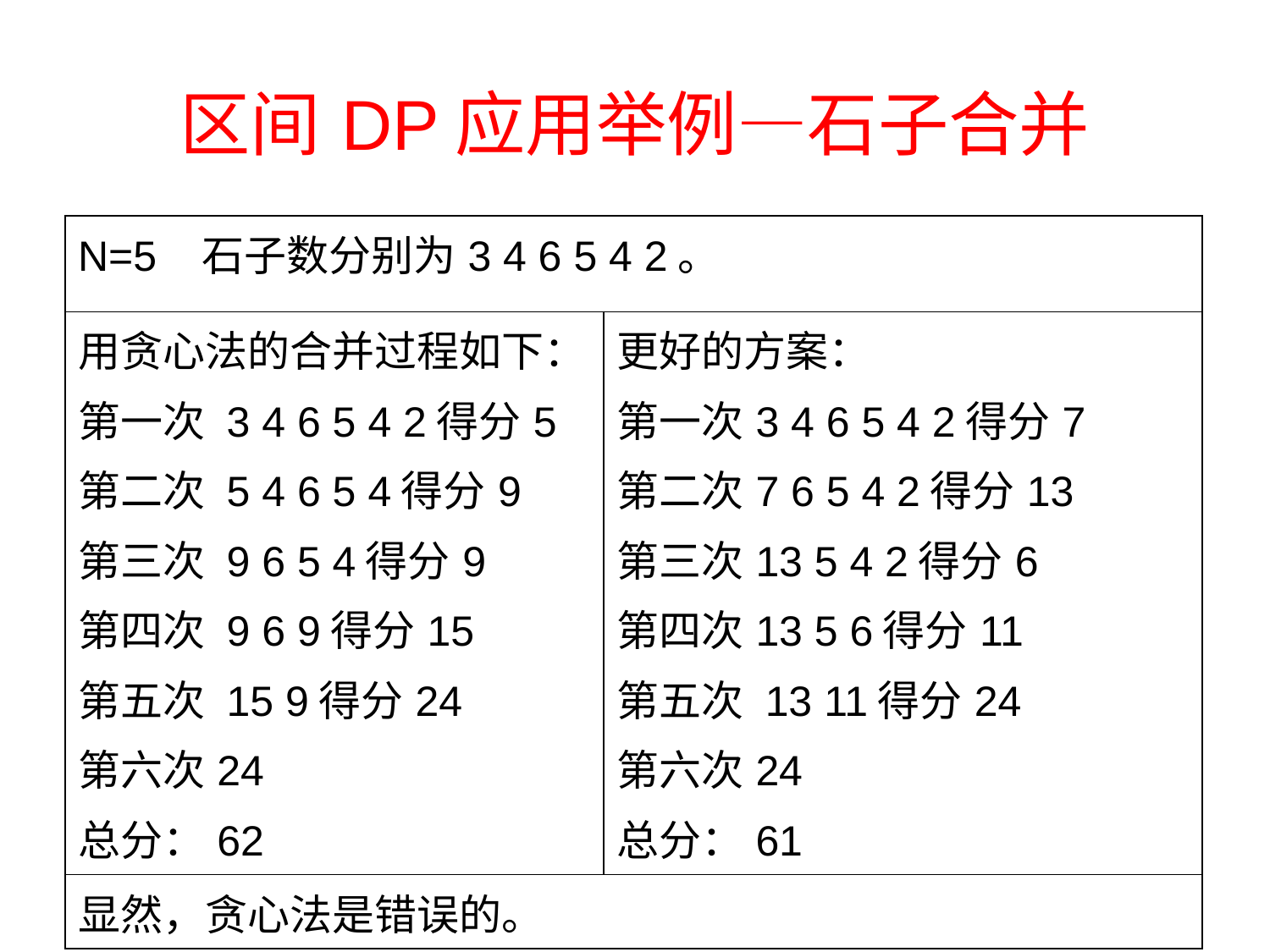

# 区间DP应用举例—石子合并
| N=5 石子数分别为3 4 6 5 4 2。 |  |
| --- | --- |
| 用贪心法的合并过程如下： 第一次 3 4 6 5 4 2得分5 第二次 5 4 6 5 4得分9 第三次 9 6 5 4得分9 第四次 9 6 9得分15 第五次 15 9得分24 第六次24 总分：62 | 更好的方案： 第一次3 4 6 5 4 2得分7 第二次7 6 5 4 2得分13 第三次13 5 4 2得分6 第四次13 5 6得分11 第五次 13 11得分24 第六次24 总分：61 |
| 显然，贪心法是错误的。 |  |